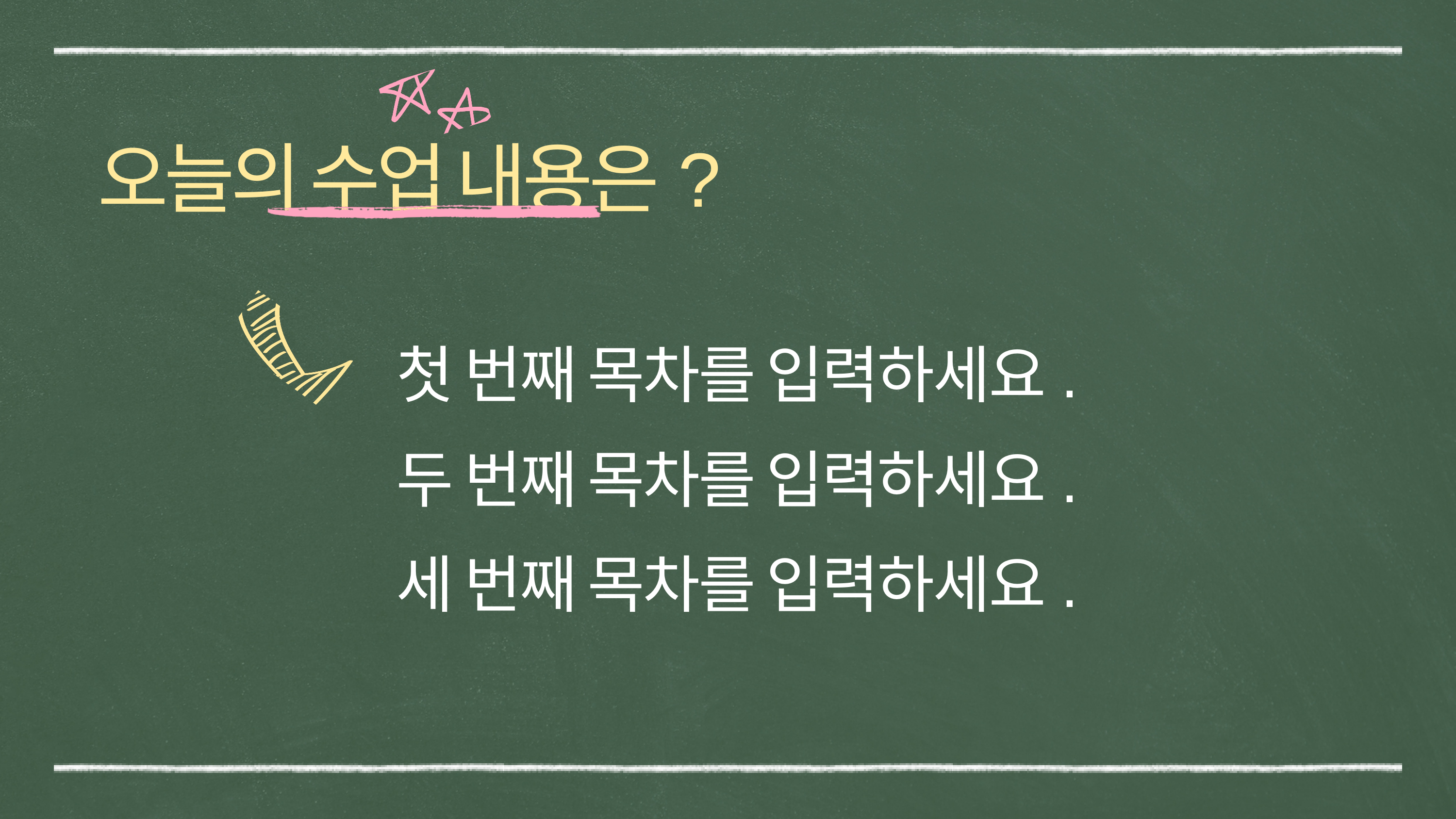

오늘의 수업 내용은?

첫 번째 목차를 입력하세요.
두 번째 목차를 입력하세요.
세 번째 목차를 입력하세요.